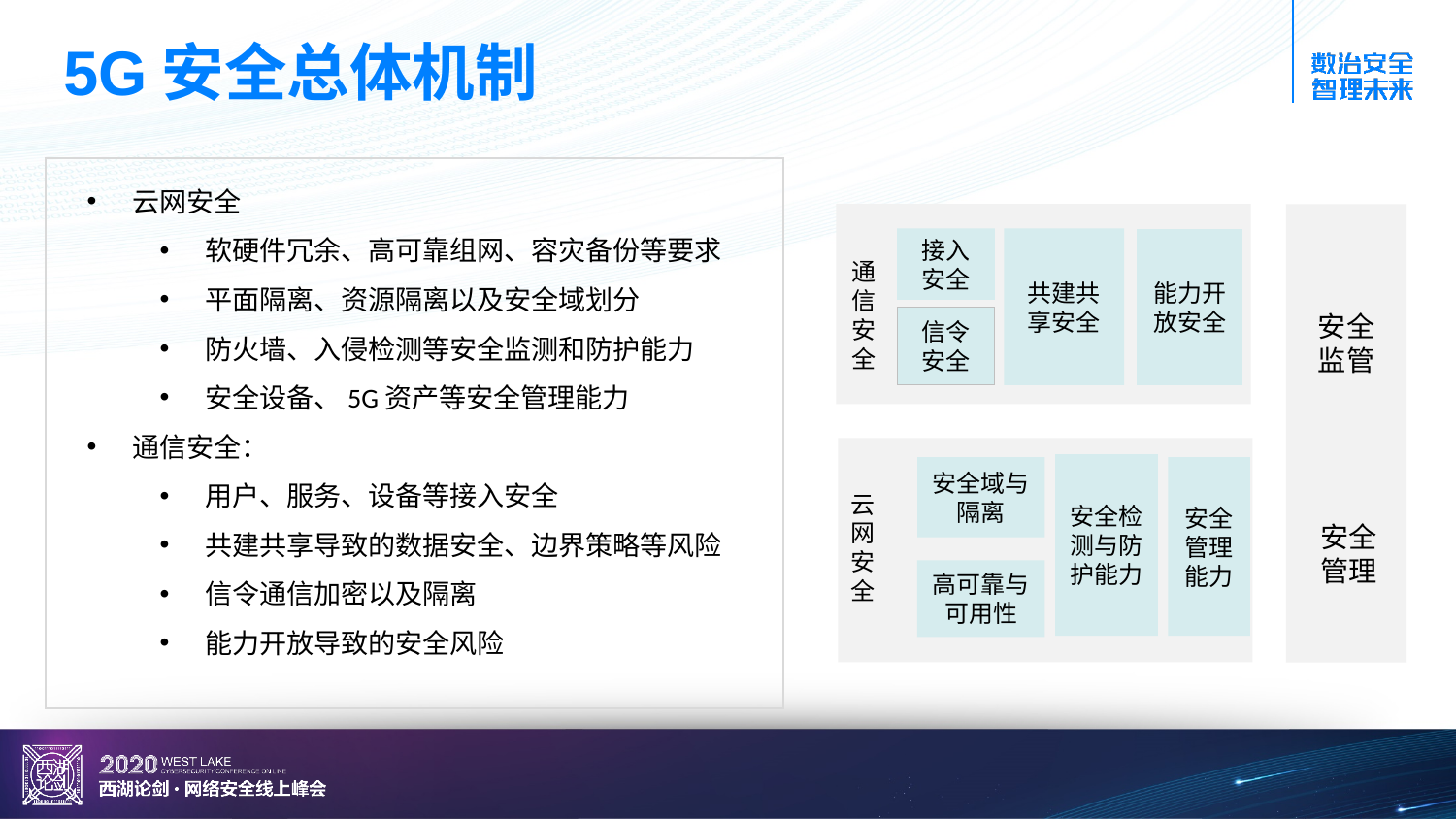

5G安全总体机制

云网安全
软硬件冗余、高可靠组网、容灾备份等要求
平面隔离、资源隔离以及安全域划分
防火墙、入侵检测等安全监测和防护能力
安全设备、5G资产等安全管理能力
通信安全：
用户、服务、设备等接入安全
共建共享导致的数据安全、边界策略等风险
信令通信加密以及隔离
能力开放导致的安全风险

接入安全
共建共享安全
能力开放安全
通信安全
安全监管
信令安全

安全检测与防护能力
安全域与隔离
安全
管理
能力
云网安全
安全管理

高可靠与可用性